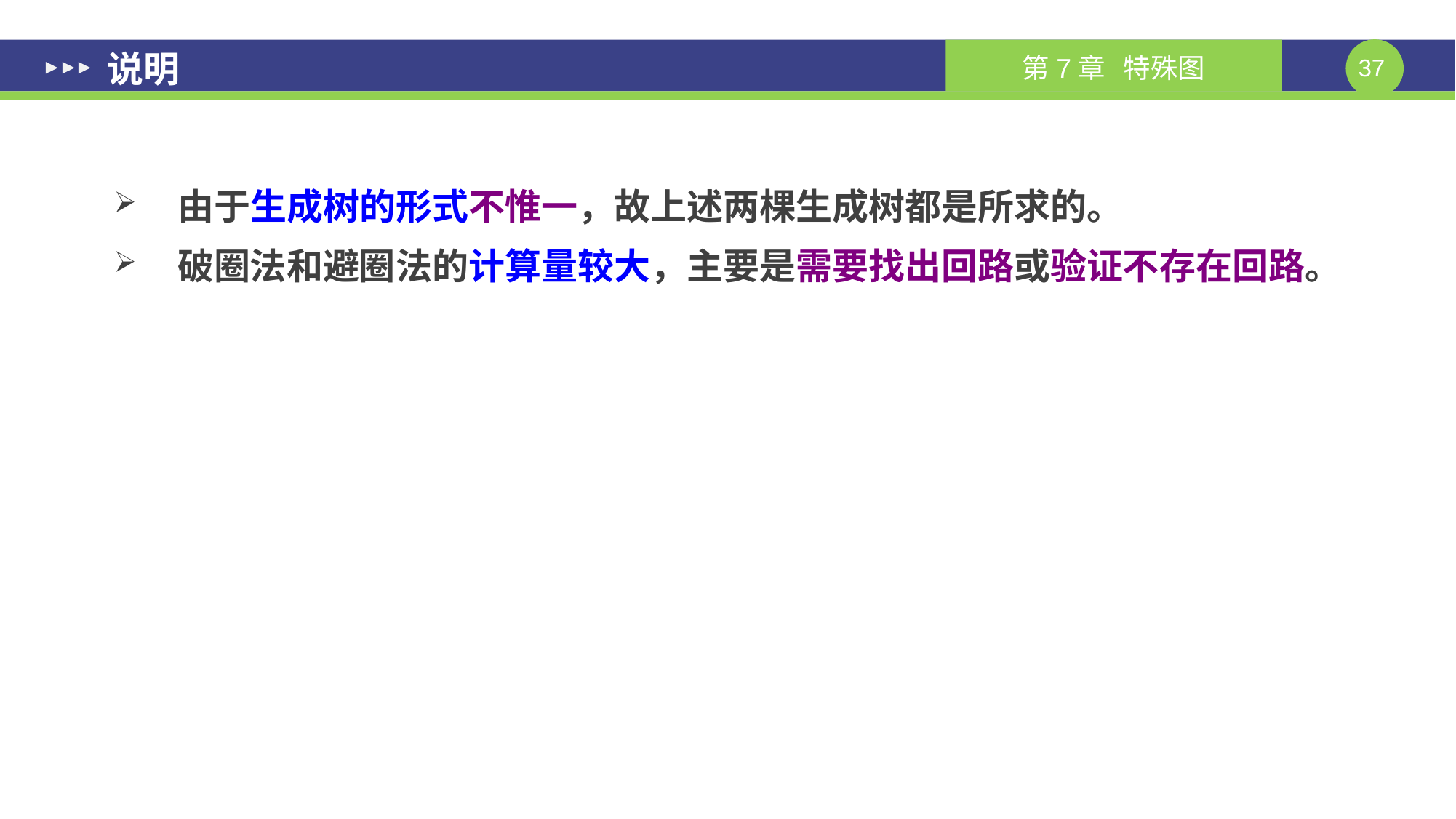

# 说明
由于生成树的形式不惟一，故上述两棵生成树都是所求的。
破圈法和避圈法的计算量较大，主要是需要找出回路或验证不存在回路。